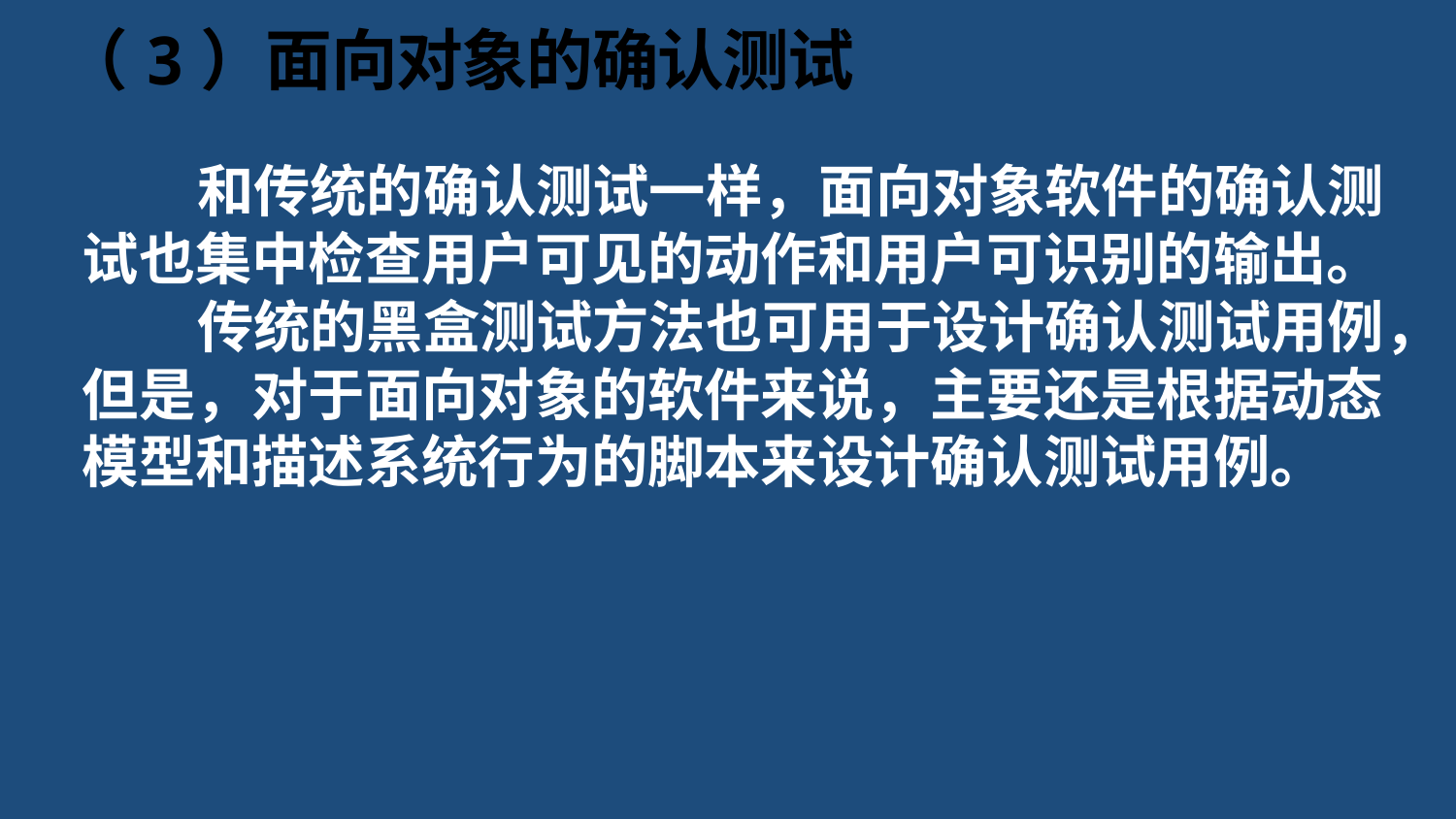

# （3）面向对象的确认测试
和传统的确认测试一样，面向对象软件的确认测试也集中检查用户可见的动作和用户可识别的输出。
传统的黑盒测试方法也可用于设计确认测试用例，但是，对于面向对象的软件来说，主要还是根据动态模型和描述系统行为的脚本来设计确认测试用例。